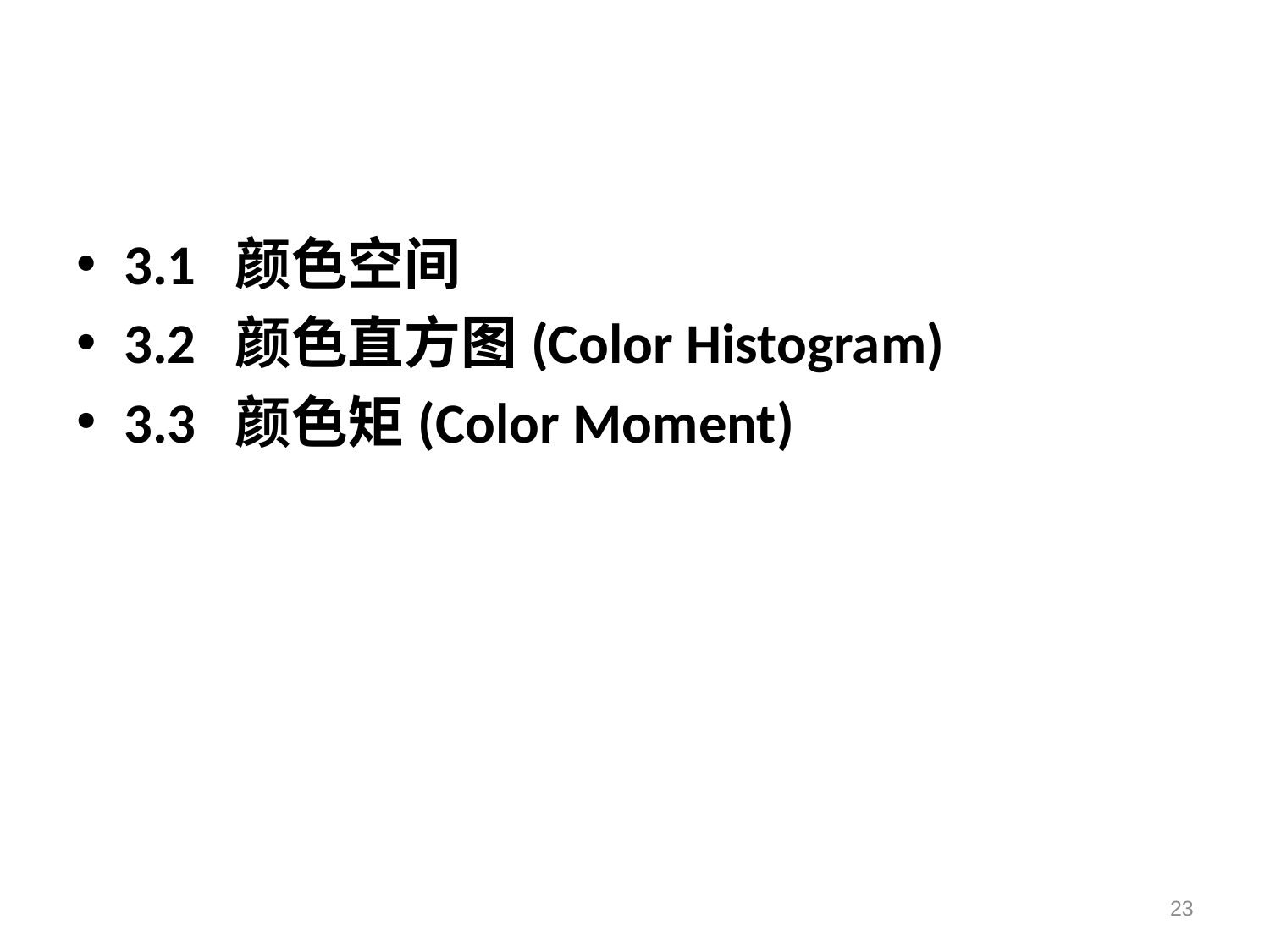

#
3.1  颜色空间
3.2  颜色直方图(Color Histogram)
3.3  颜色矩(Color Moment)

23